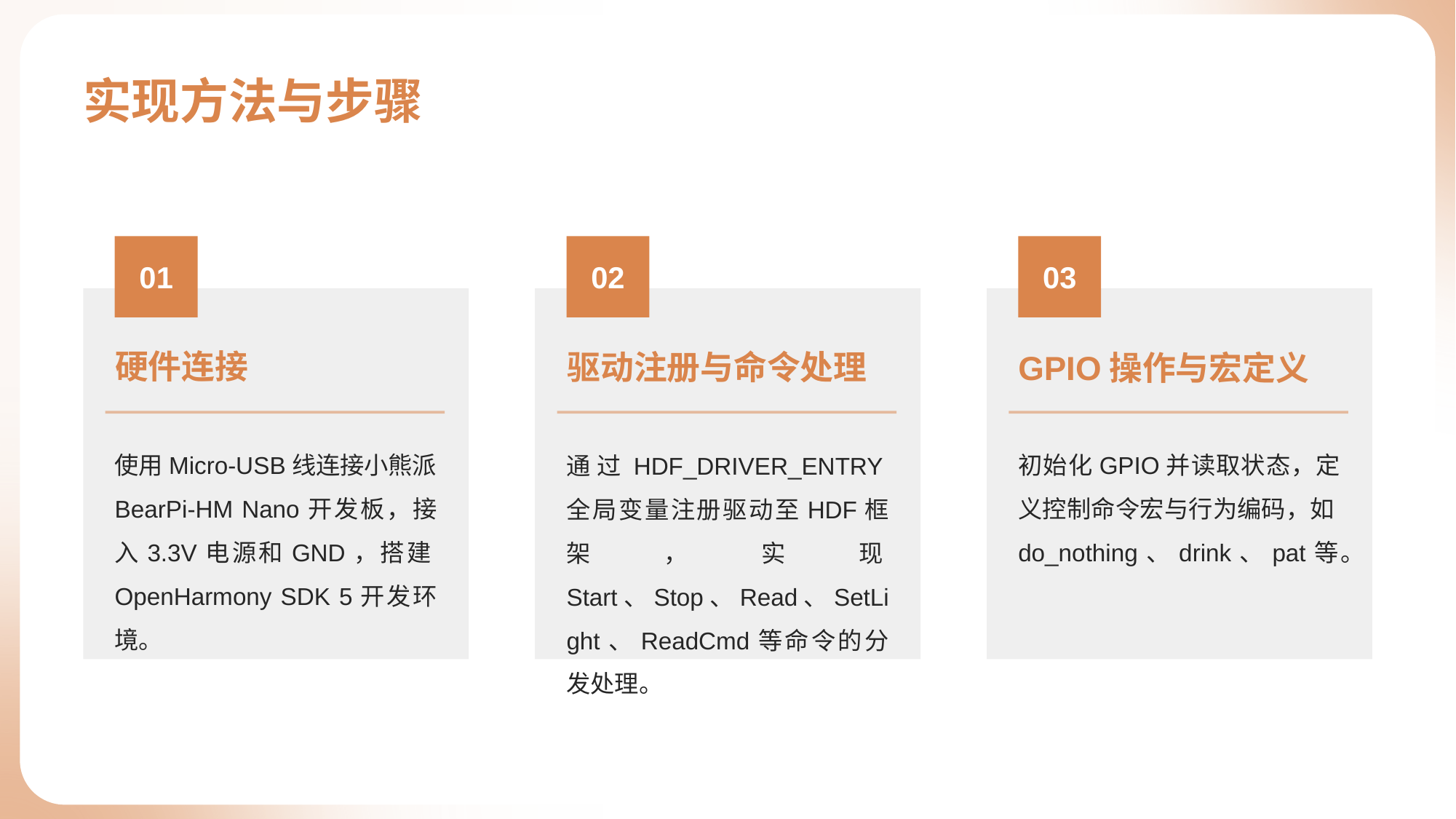

# 实现方法与步骤
01
02
03

硬件连接
驱动注册与命令处理
GPIO操作与宏定义
使用Micro-USB线连接小熊派BearPi-HM Nano开发板，接入3.3V电源和GND，搭建OpenHarmony SDK 5开发环境。
初始化GPIO并读取状态，定义控制命令宏与行为编码，如do_nothing、drink、pat等。
通过HDF_DRIVER_ENTRY全局变量注册驱动至HDF框架，实现Start、Stop、Read、SetLight、ReadCmd等命令的分发处理。